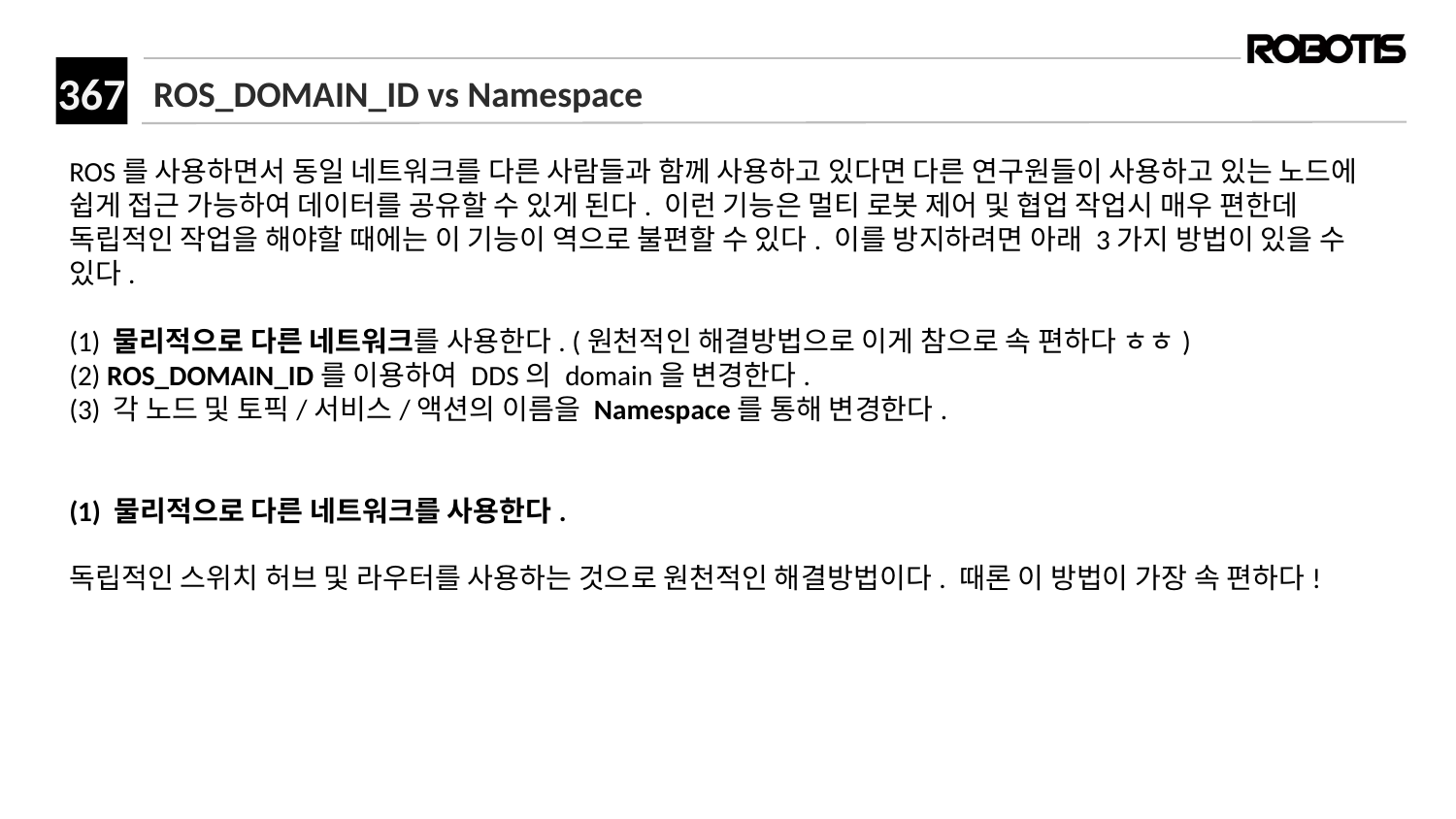

# ROS_DOMAIN_ID vs Namespace
ROS를 사용하면서 동일 네트워크를 다른 사람들과 함께 사용하고 있다면 다른 연구원들이 사용하고 있는 노드에 쉽게 접근 가능하여 데이터를 공유할 수 있게 된다. 이런 기능은 멀티 로봇 제어 및 협업 작업시 매우 편한데 독립적인 작업을 해야할 때에는 이 기능이 역으로 불편할 수 있다. 이를 방지하려면 아래 3가지 방법이 있을 수 있다.

(1) 물리적으로 다른 네트워크를 사용한다. (원천적인 해결방법으로 이게 참으로 속 편하다 ㅎㅎ)
(2) ROS_DOMAIN_ID를 이용하여 DDS의 domain을 변경한다.
(3) 각 노드 및 토픽/서비스/액션의 이름을 Namespace를 통해 변경한다.

​(1) 물리적으로 다른 네트워크를 사용한다.

독립적인 스위치 허브 및 라우터를 사용하는 것으로 원천적인 해결방법이다. 때론 이 방법이 가장 속 편하다!